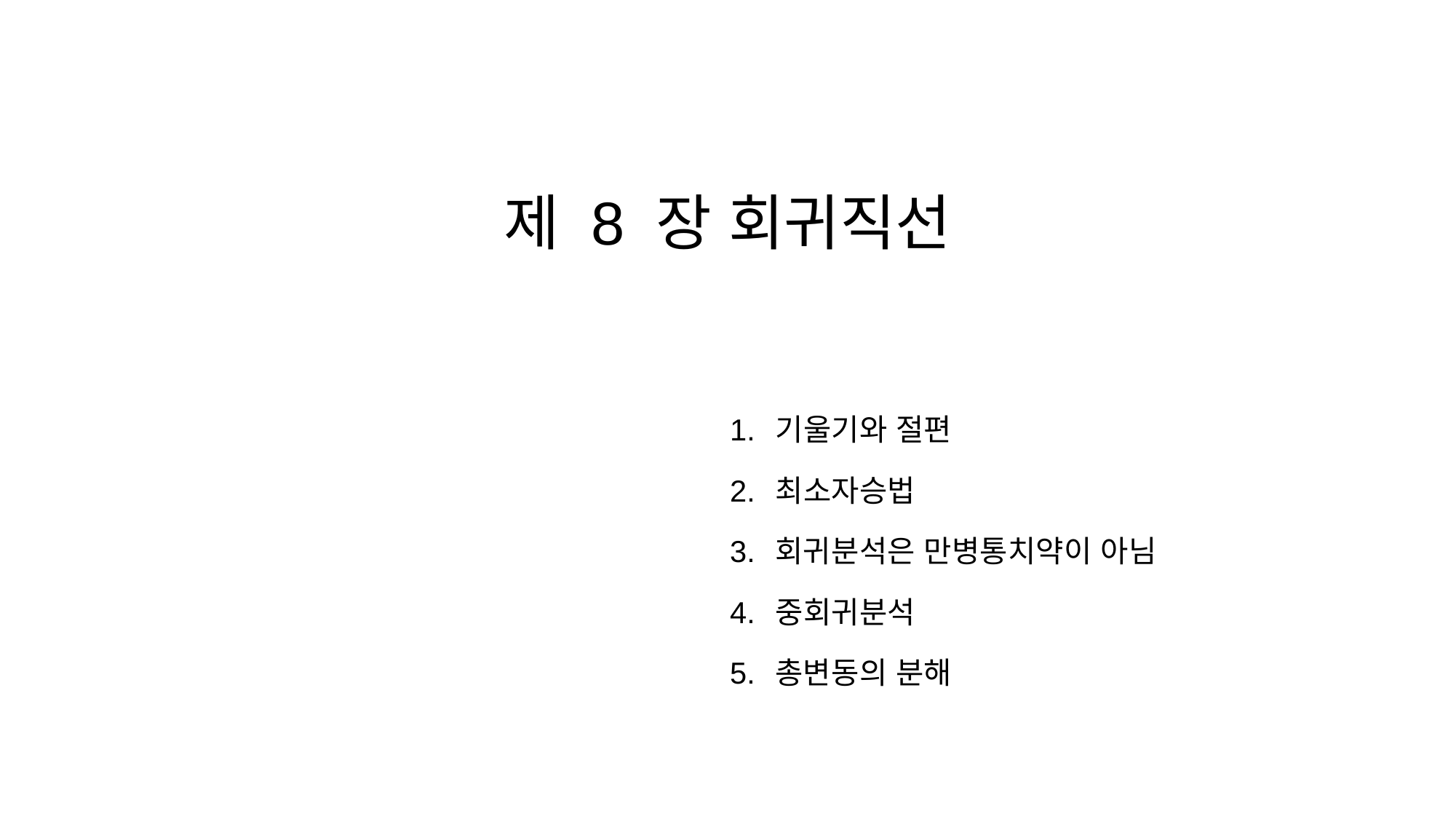

# 제 8 장 회귀직선
기울기와 절편
최소자승법
회귀분석은 만병통치약이 아님
중회귀분석
총변동의 분해